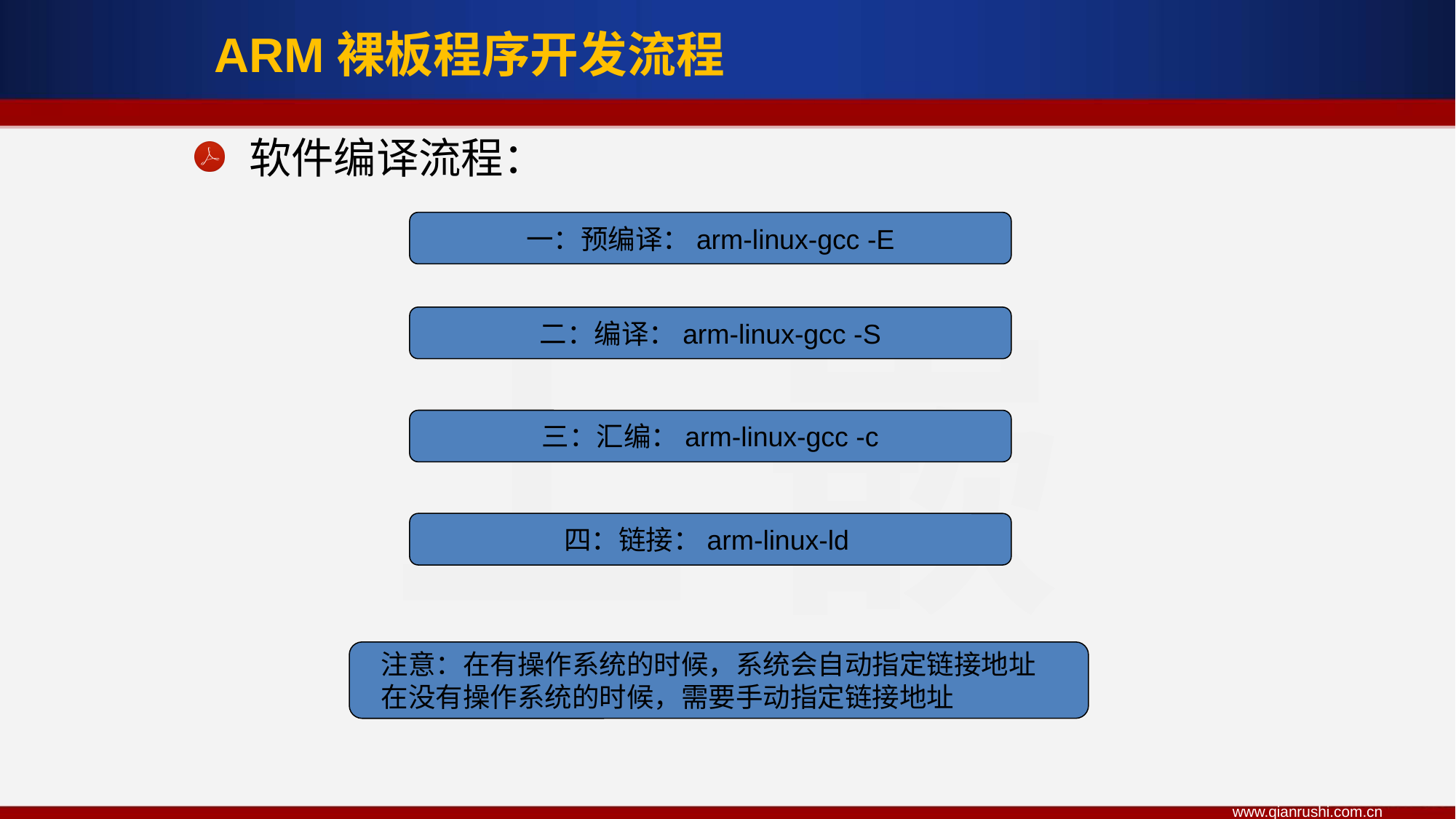

ARM裸板程序开发流程
软件编译流程：
一：预编译：arm-linux-gcc -E
二：编译：arm-linux-gcc -S
三：汇编：arm-linux-gcc -c
四：链接：arm-linux-ld

注意：在有操作系统的时候，系统会自动指定链接地址
在没有操作系统的时候，需要手动指定链接地址